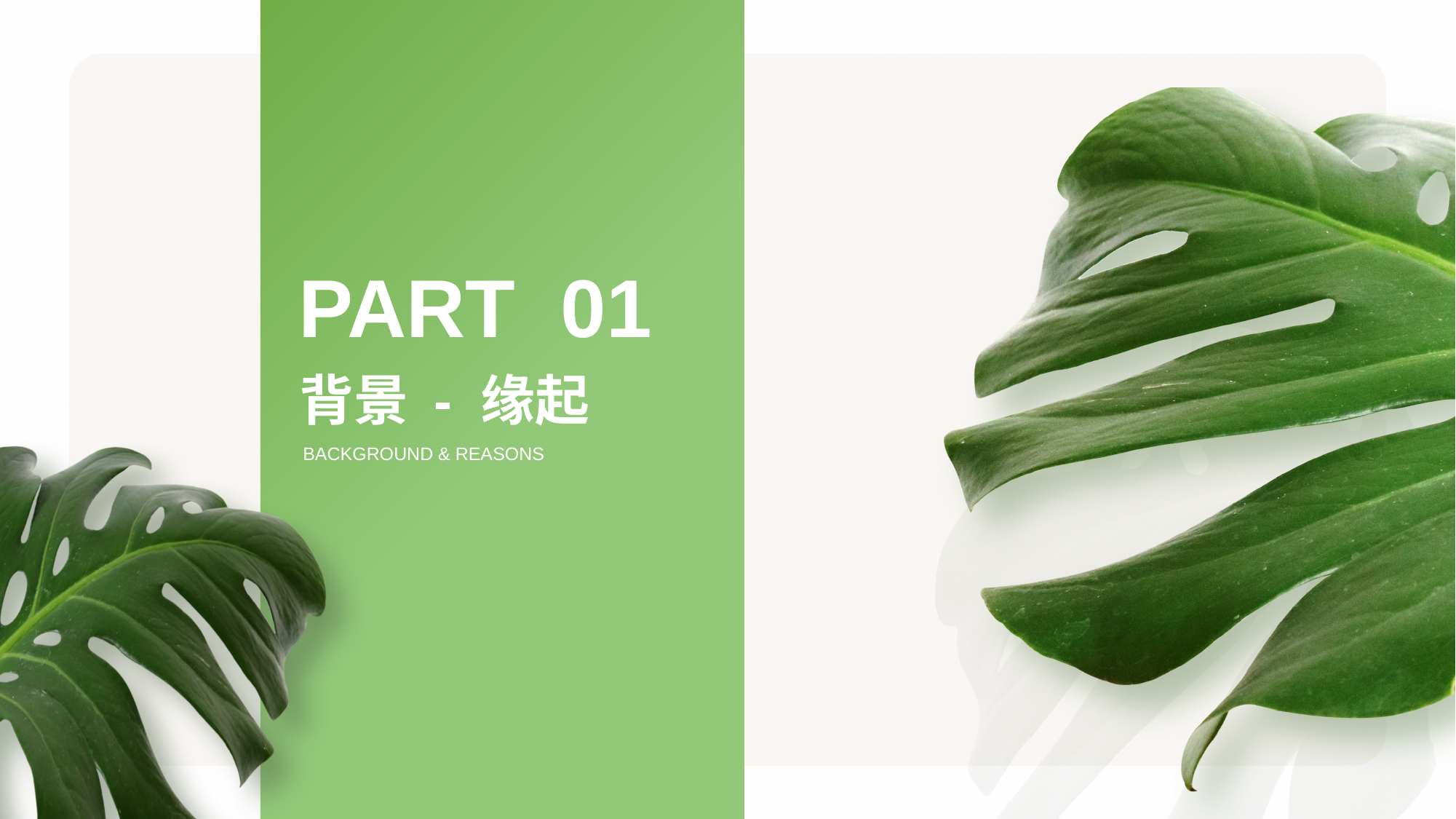

PART  01
背景 - 缘起
BACKGROUND & REASONS